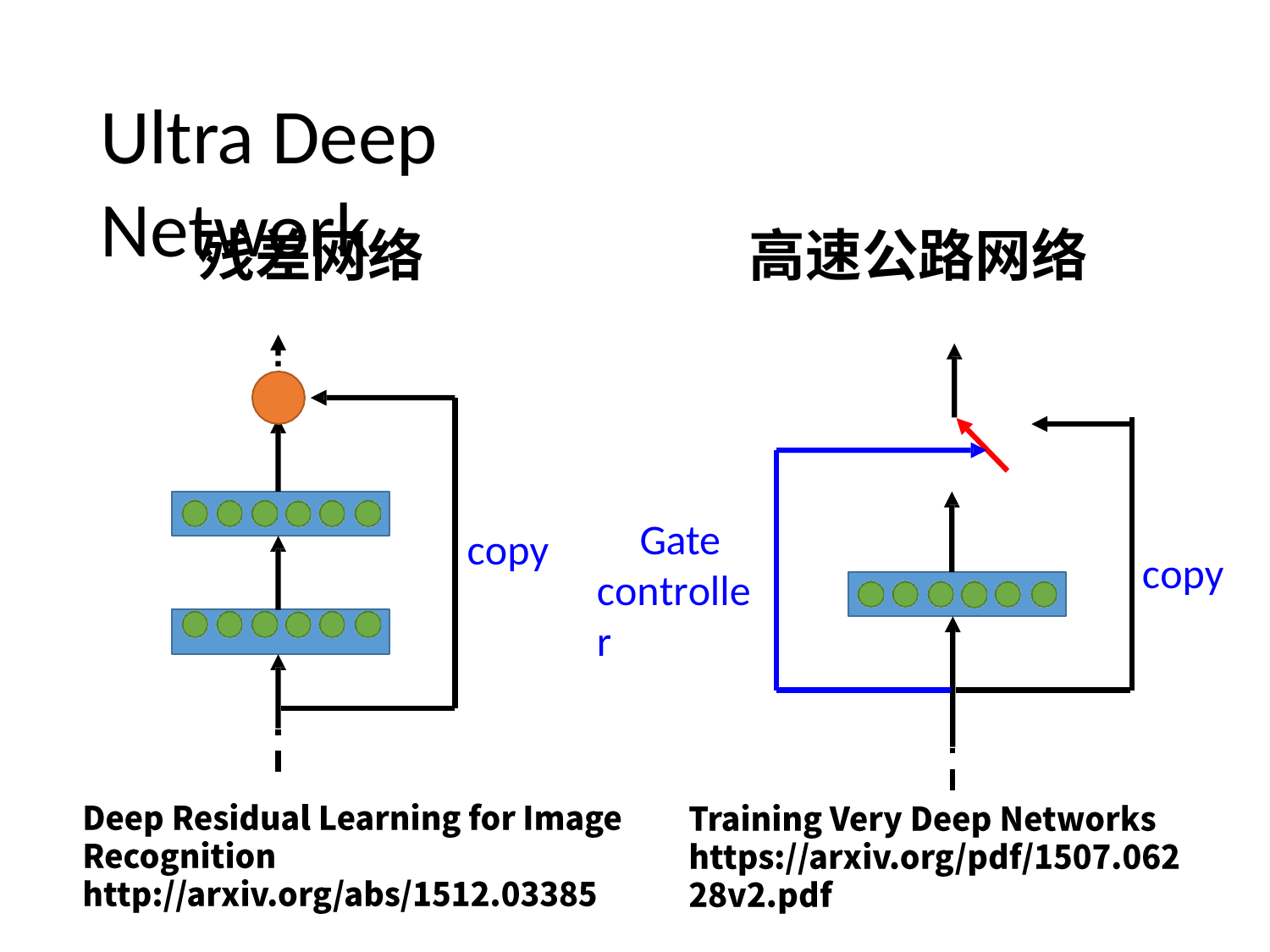

# Ultra Deep Network
高速公路网络
残差网络

Gate  controller
copy

copy